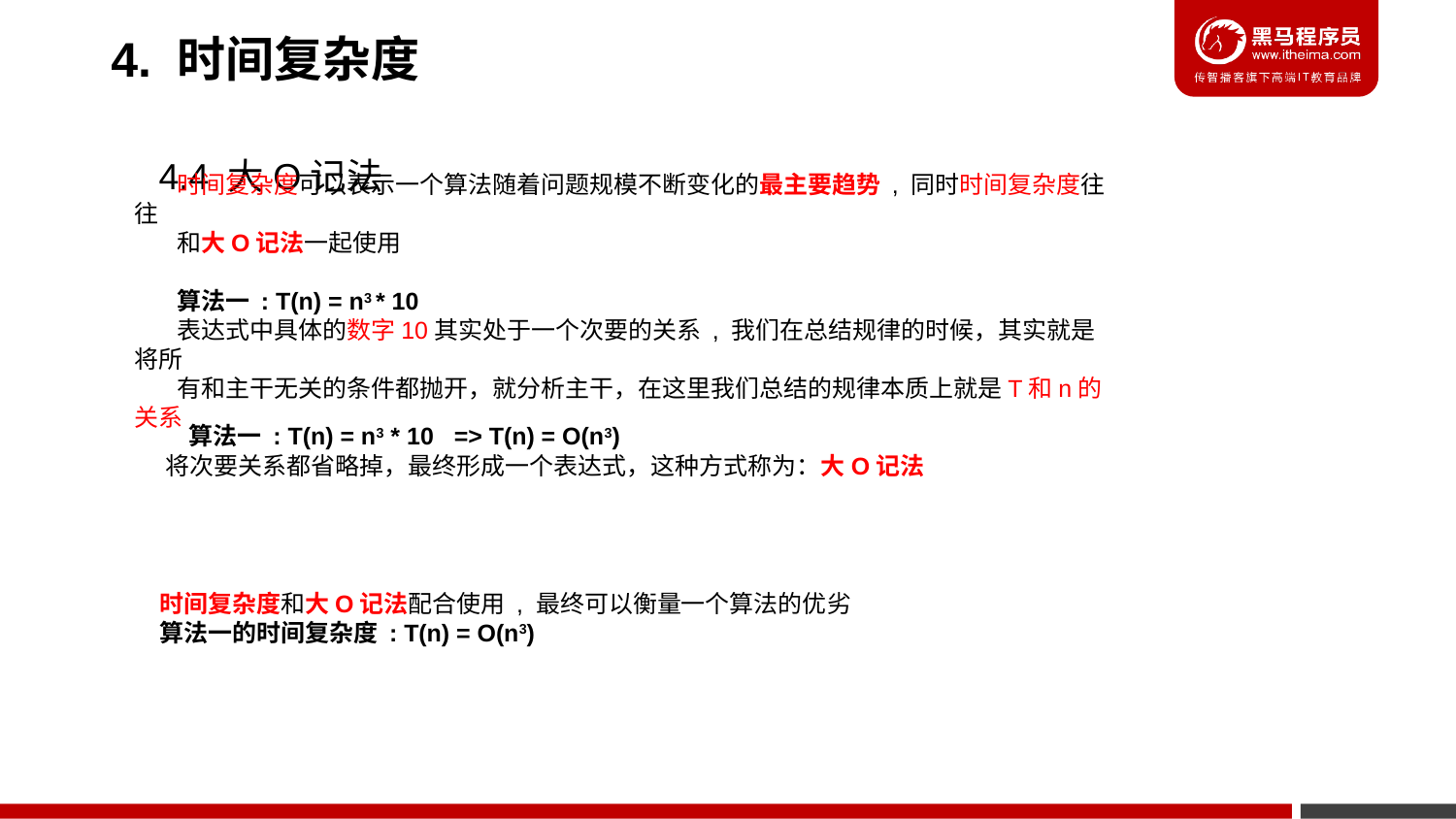

4. 时间复杂度
4.4 大O记法

时间复杂度可以表示一个算法随着问题规模不断变化的最主要趋势 , 同时时间复杂度往往
和大O记法一起使用

算法一 : T(n) = n3 * 10
表达式中具体的数字10其实处于一个次要的关系 , 我们在总结规律的时候，其实就是将所
有和主干无关的条件都抛开，就分析主干，在这里我们总结的规律本质上就是T和n的关系

算法一 : T(n) = n3 * 10   => T(n) = O(n3)

将次要关系都省略掉，最终形成一个表达式，这种方式称为：大O记法
时间复杂度和大O记法配合使用 , 最终可以衡量一个算法的优劣
算法一的时间复杂度 : T(n) = O(n3)